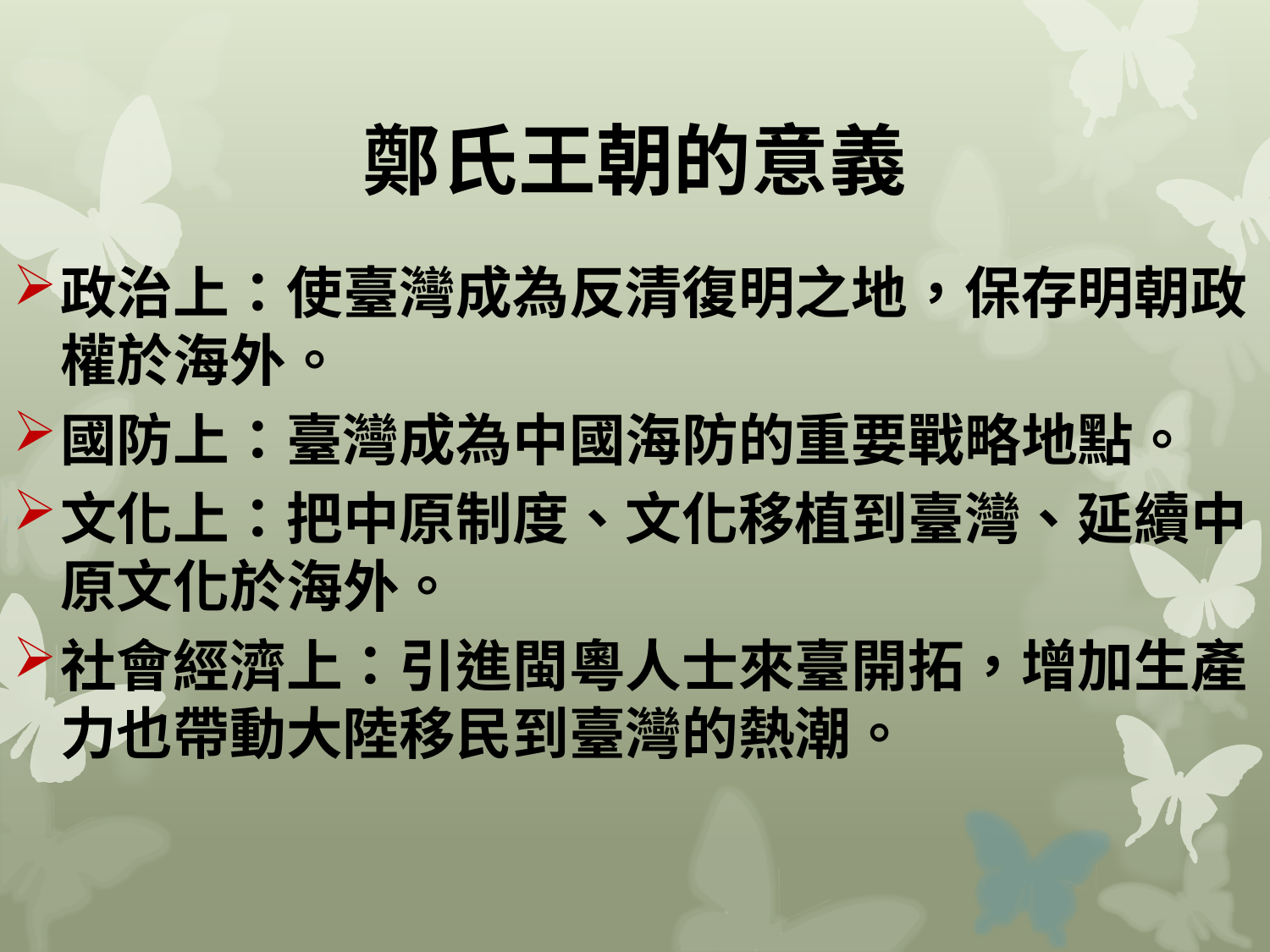

# 鄭氏王朝的意義
政治上：使臺灣成為反清復明之地，保存明朝政權於海外。
國防上：臺灣成為中國海防的重要戰略地點。
文化上：把中原制度、文化移植到臺灣、延續中原文化於海外。
社會經濟上：引進閩粵人士來臺開拓，增加生產力也帶動大陸移民到臺灣的熱潮。